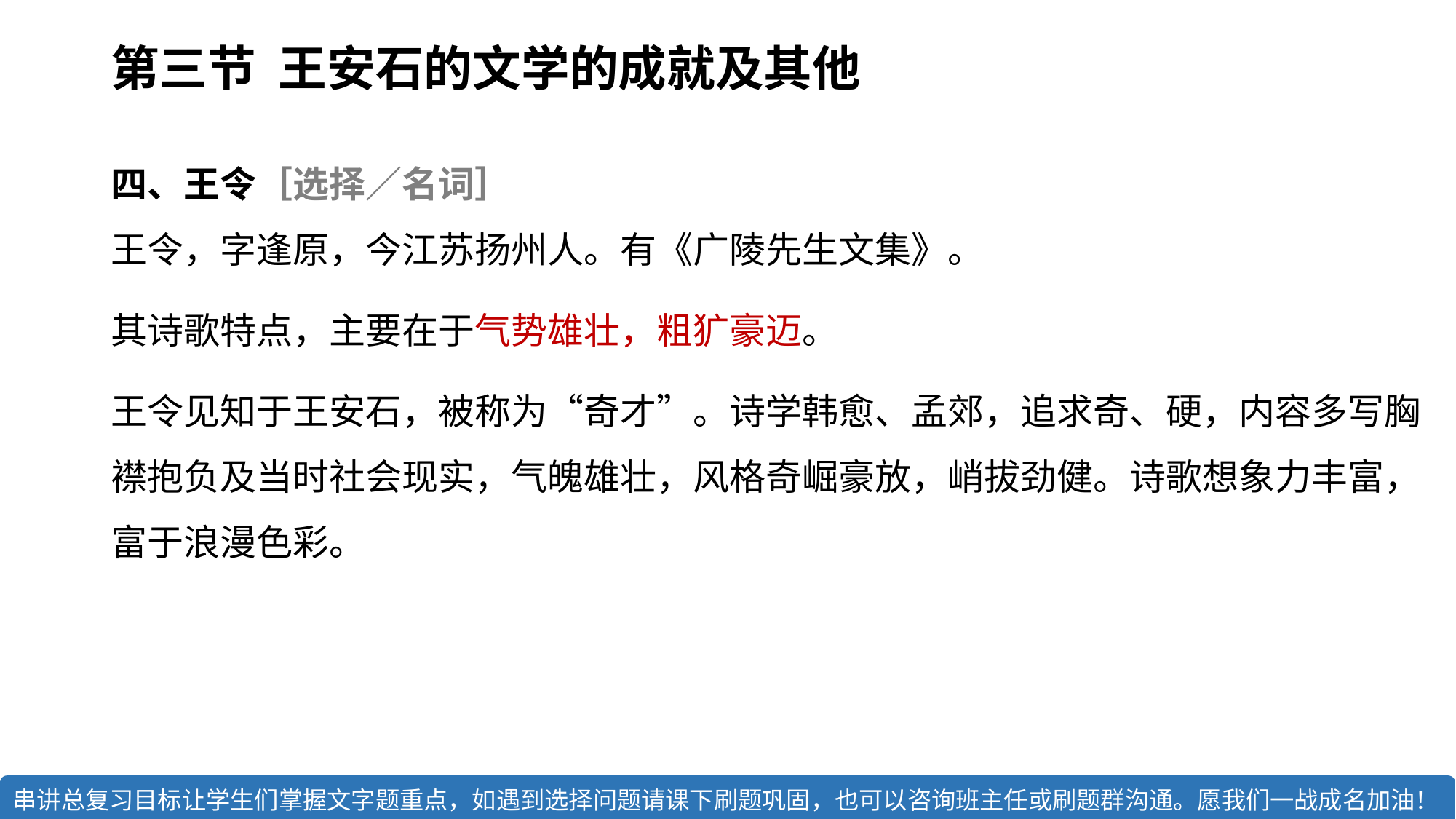

# 第三节  王安石的文学的成就及其他
四、王令［选择／名词］
王令，字逢原，今江苏扬州人。有《广陵先生文集》。
其诗歌特点，主要在于气势雄壮，粗犷豪迈。
王令见知于王安石，被称为“奇才”。诗学韩愈、孟郊，追求奇、硬，内容多写胸襟抱负及当时社会现实，气魄雄壮，风格奇崛豪放，峭拔劲健。诗歌想象力丰富，富于浪漫色彩。